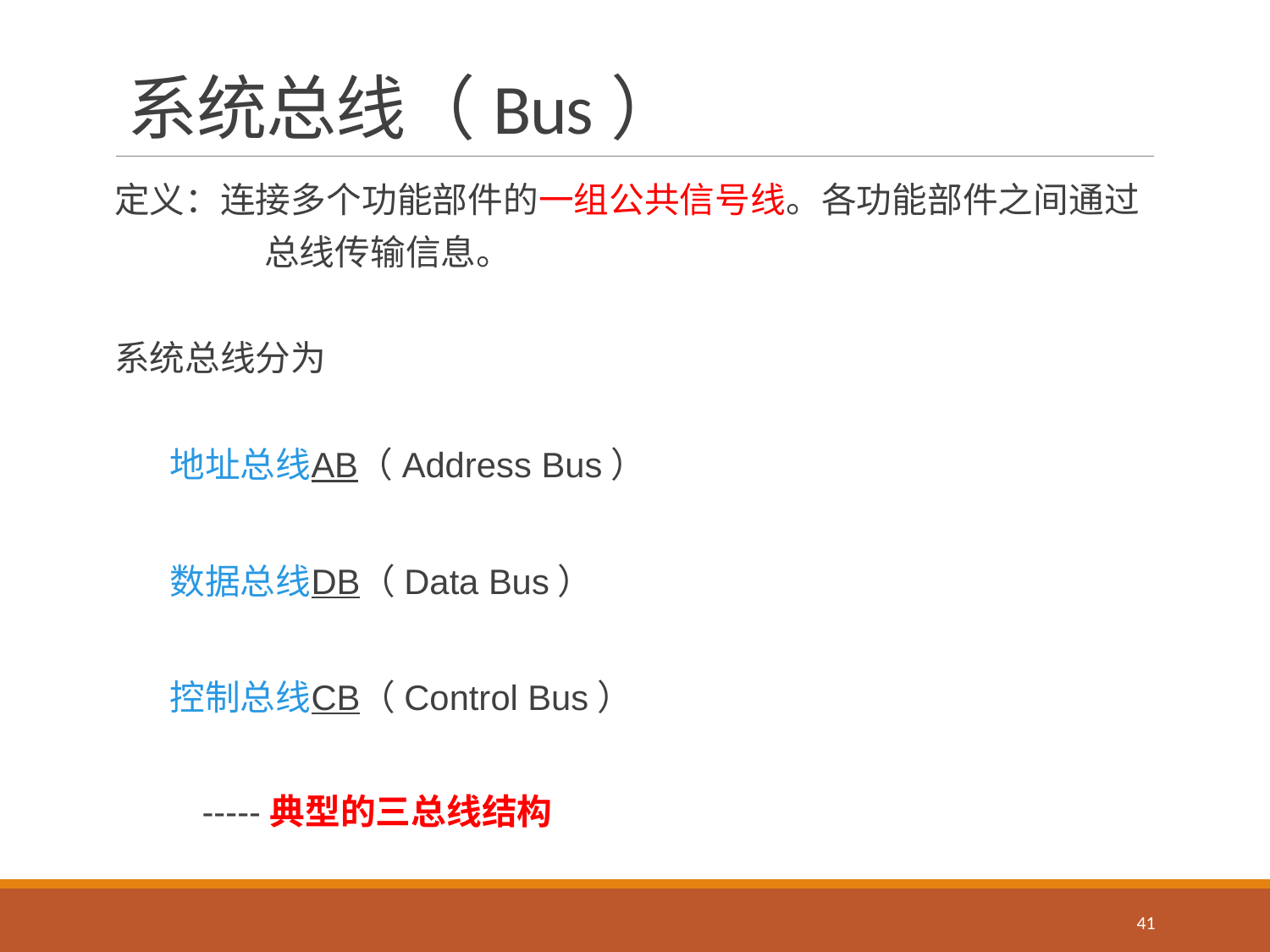

# 系统总线（Bus）
定义：连接多个功能部件的一组公共信号线。各功能部件之间通过总线传输信息。
系统总线分为
      地址总线AB（Address Bus）
      数据总线DB（Data Bus）
      控制总线CB（Control Bus）
         -----典型的三总线结构
41